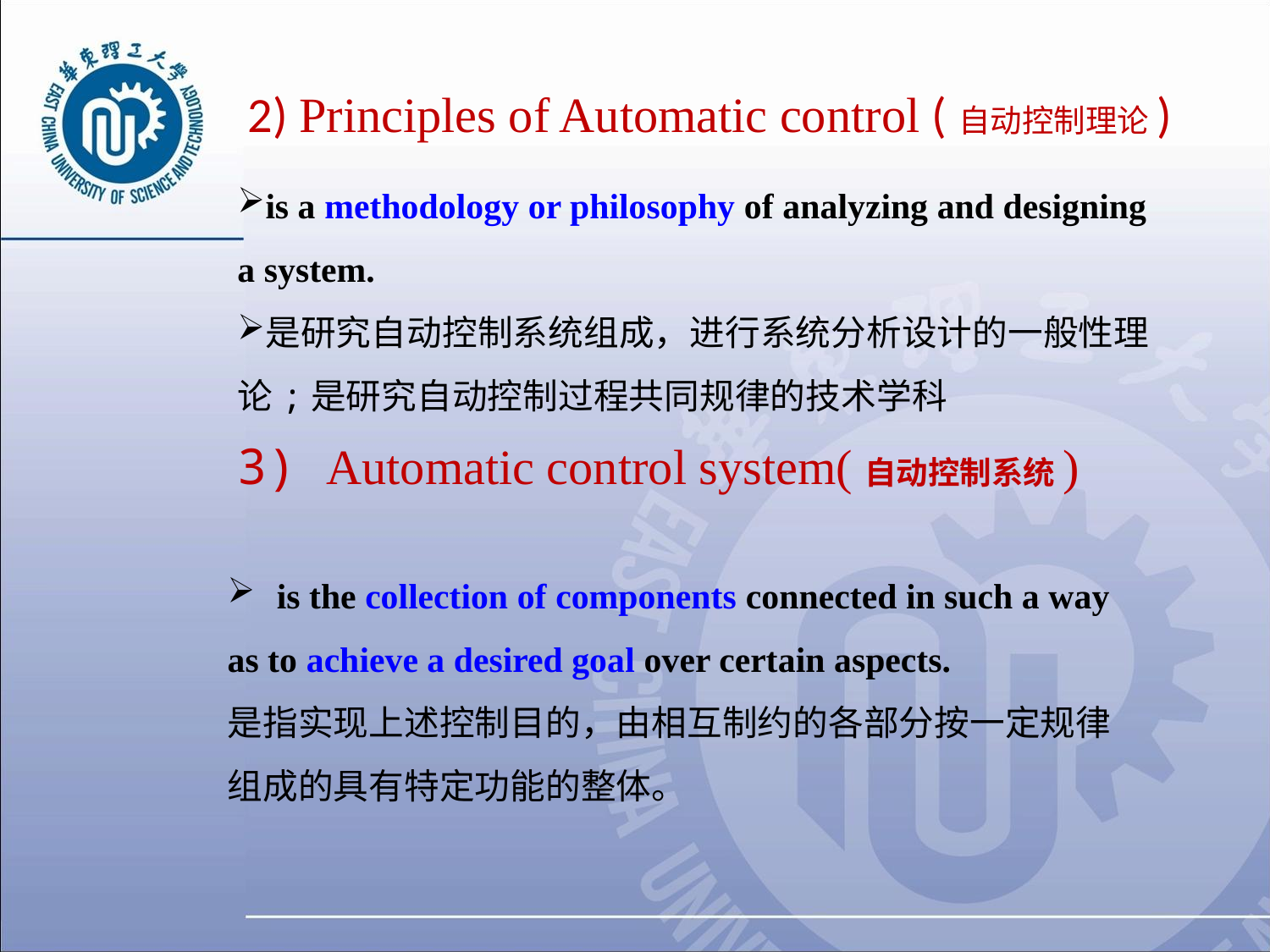

# 2) Principles of Automatic control (自动控制理论)
is a methodology or philosophy of analyzing and designing a system.
是研究自动控制系统组成，进行系统分析设计的一般性理论;是研究自动控制过程共同规律的技术学科
3) Automatic control system(自动控制系统)
 is the collection of components connected in such a way as to achieve a desired goal over certain aspects.
是指实现上述控制目的，由相互制约的各部分按一定规律组成的具有特定功能的整体。